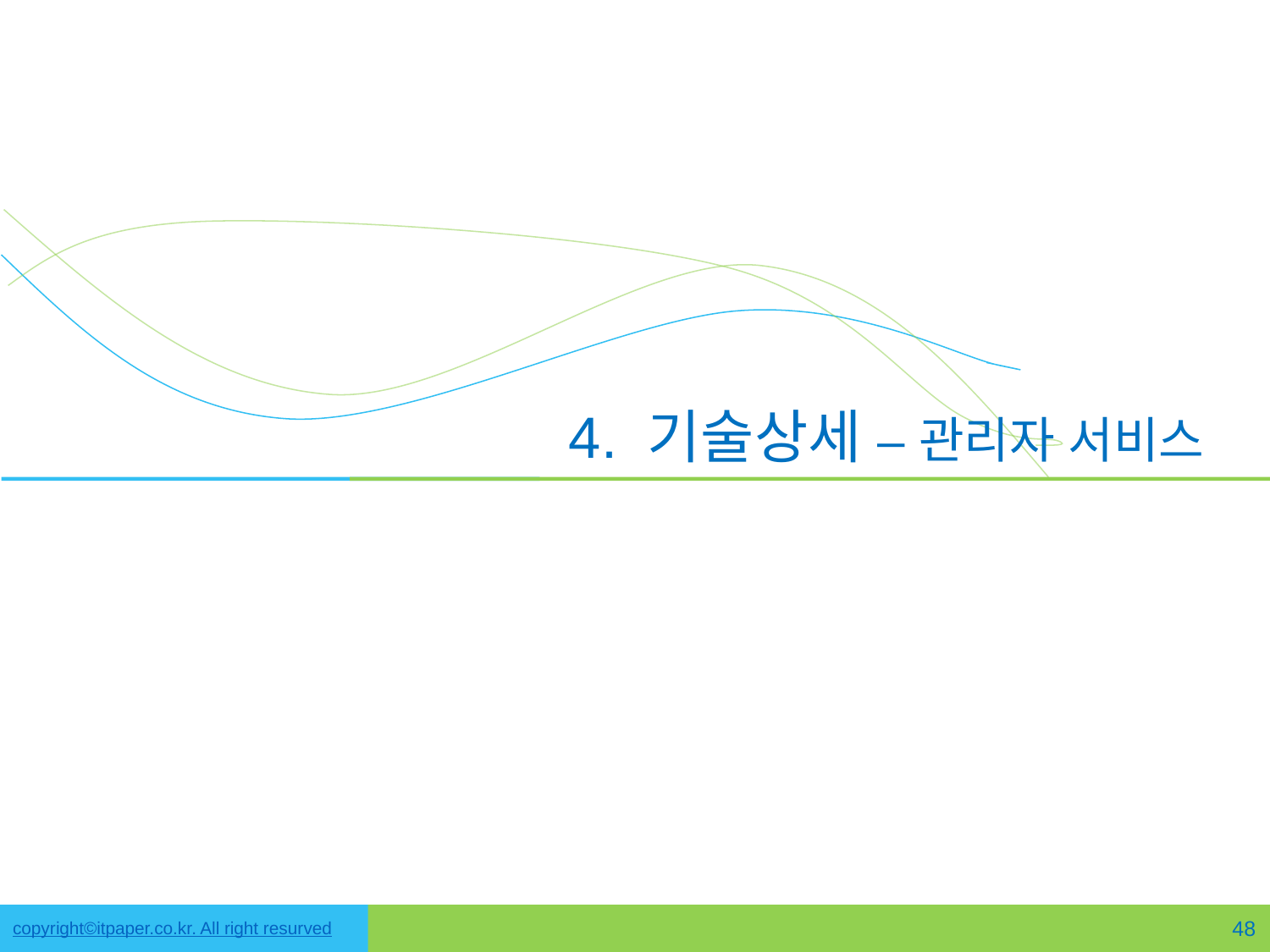

# 4. 기술상세 – 관리자 서비스
48